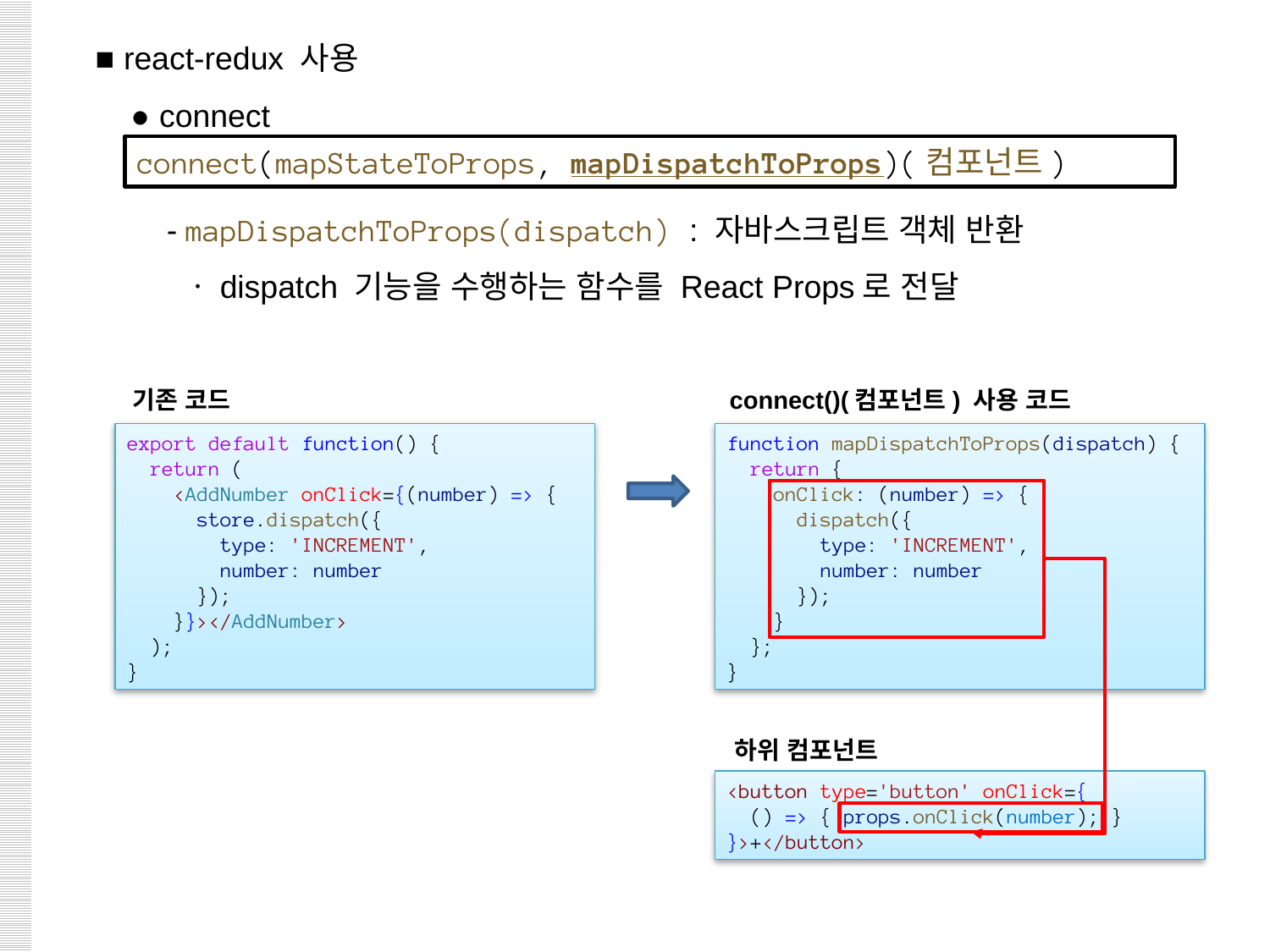

■ react-redux 사용
    ● connect

        - mapDispatchToProps(dispatch) : 자바스크립트 객체 반환
         ㆍdispatch 기능을 수행하는 함수를 React Props로 전달
connect(mapStateToProps, mapDispatchToProps)(컴포넌트)
기존 코드
connect()(컴포넌트) 사용 코드
export default function() {
  return (
    <AddNumber onClick={(number) => {
      store.dispatch({
        type: 'INCREMENT',
        number: number
      });
    }}></AddNumber>
  );
}
function mapDispatchToProps(dispatch) {
  return {
    onClick: (number) => {
      dispatch({
        type: 'INCREMENT',
        number: number
      });
    }
  };
}

하위 컴포넌트
<button type='button' onClick={
  () => { props.onClick(number); }
}>+</button>